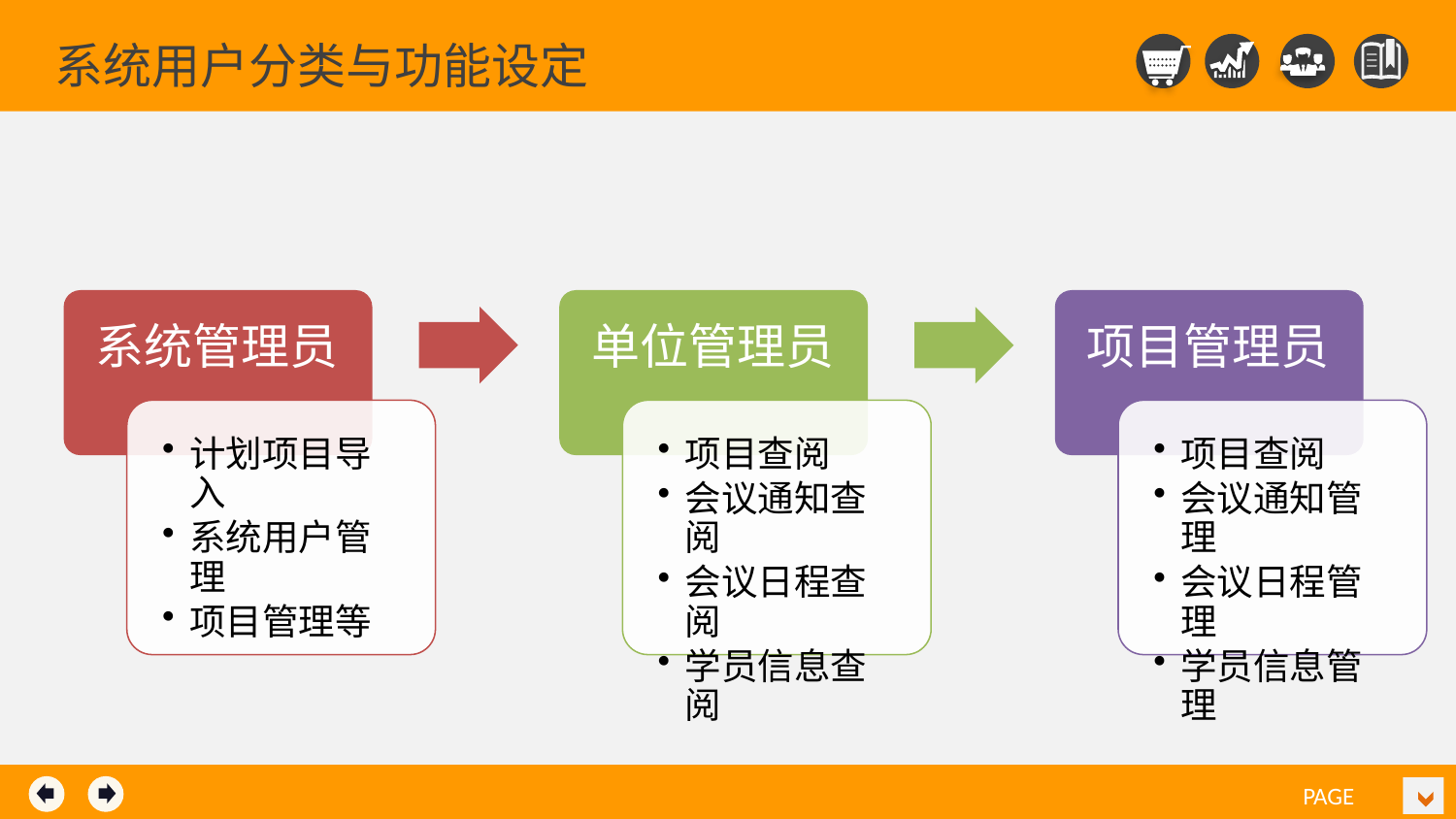

系统用户分类与功能设定
系统管理员
计划项目导入
系统用户管理
项目管理等

单位管理员
项目查阅
会议通知查阅
会议日程查阅
学员信息查阅

项目管理员
项目查阅
会议通知管理
会议日程管理
学员信息管理